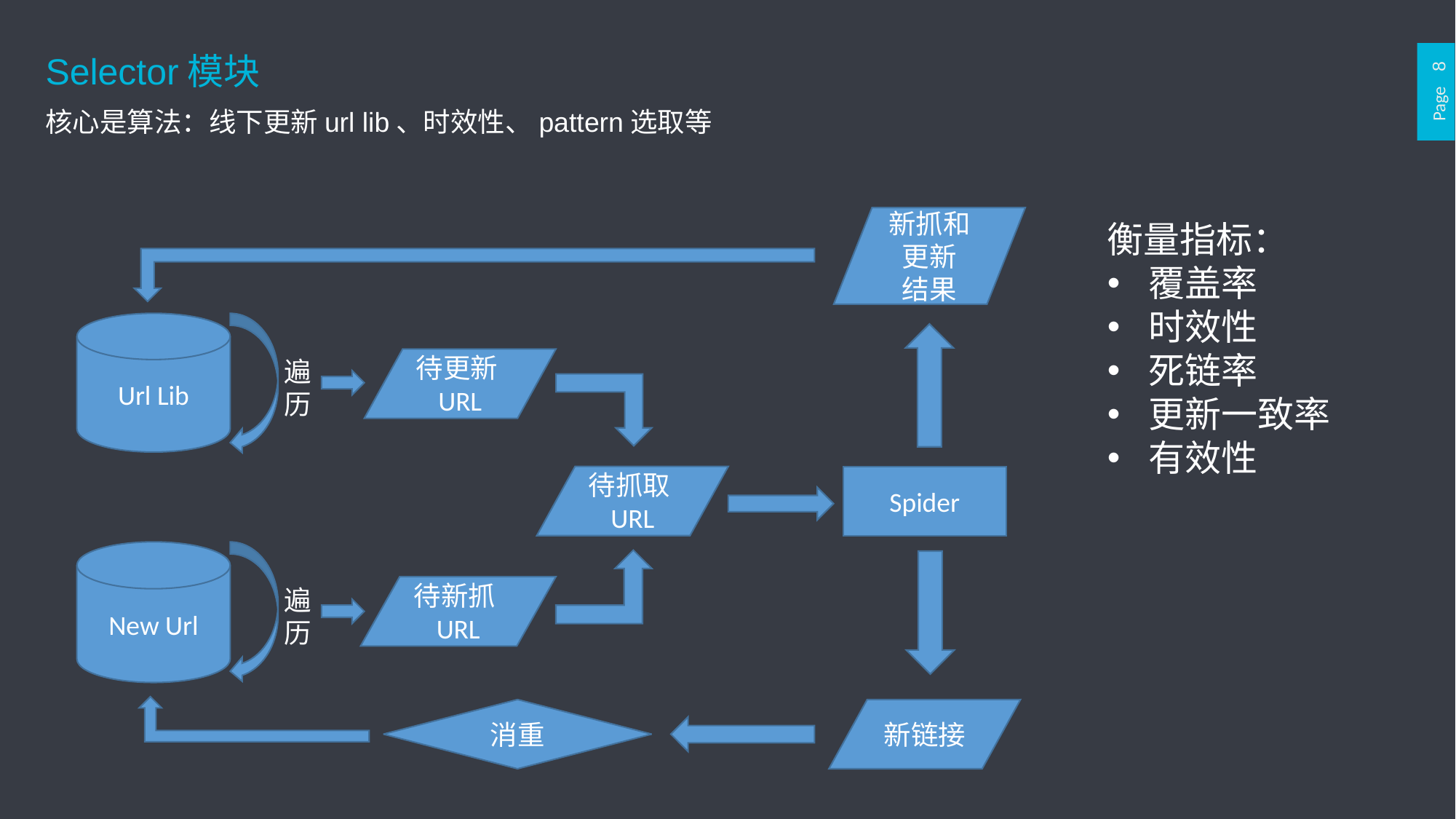

Selector模块

Page   8
核心是算法：线下更新url lib、时效性、pattern选取等
新抓和更新
结果

Url Lib

遍历
待更新URL

待抓取URL
Spider

New Url

待新抓URL
遍历

消重
新链接

衡量指标：
覆盖率
时效性
死链率
更新一致率
有效性